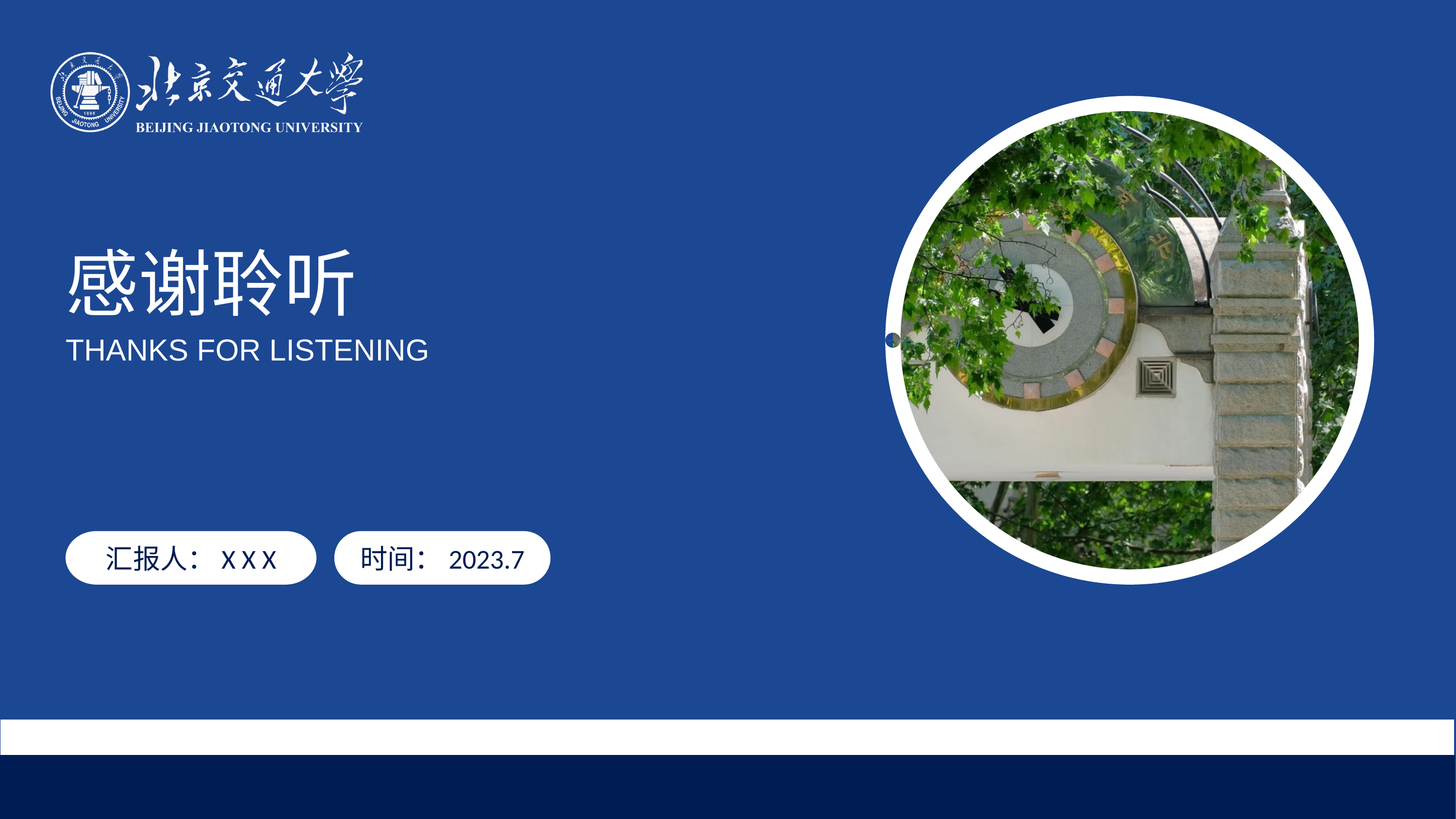

感谢聆听
THANKS FOR LISTENING

汇报人：X X X
时间：2023.7